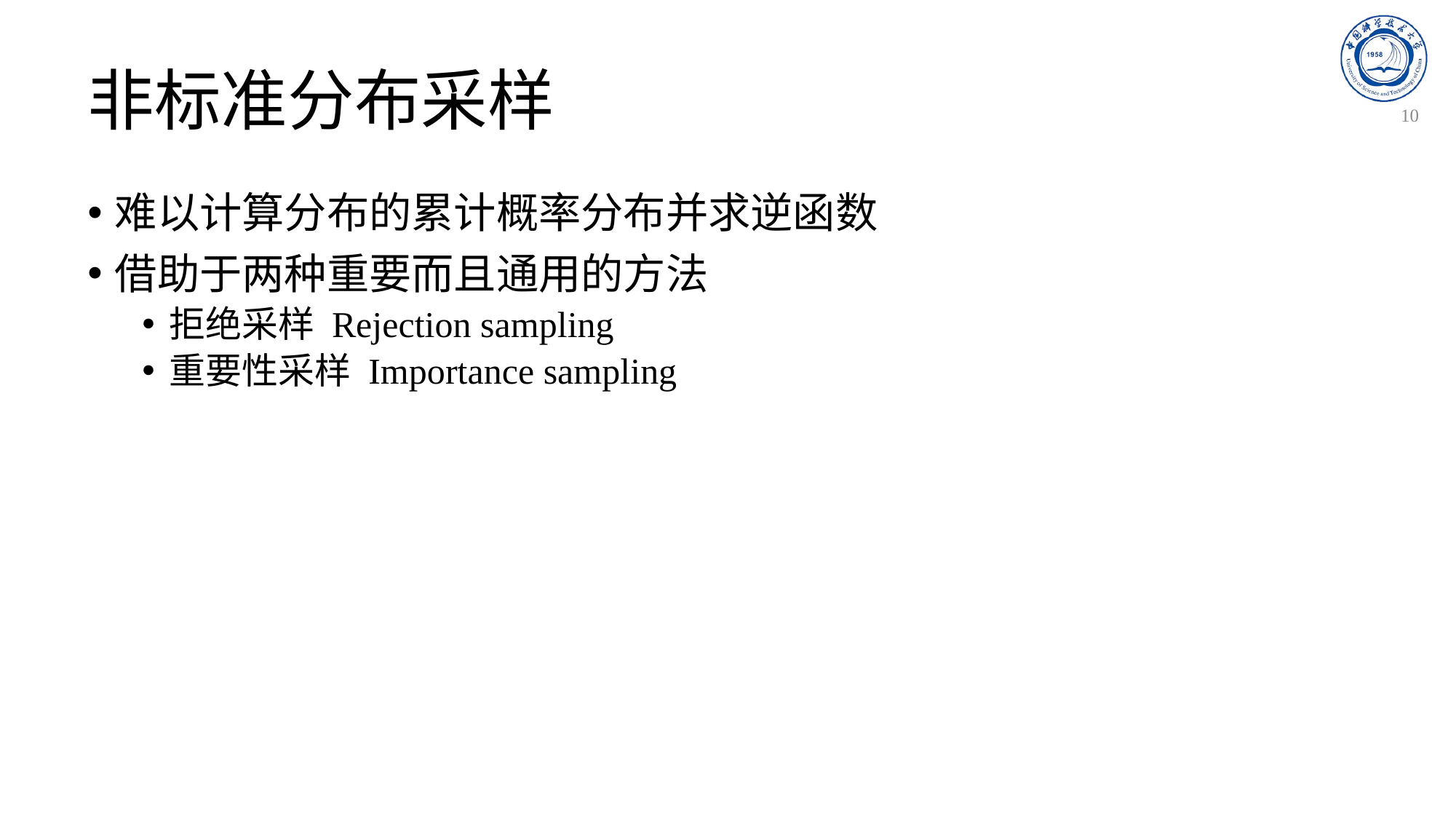

# 非标准分布采样
10
难以计算分布的累计概率分布并求逆函数
借助于两种重要而且通用的方法
拒绝采样 Rejection sampling
重要性采样 Importance sampling